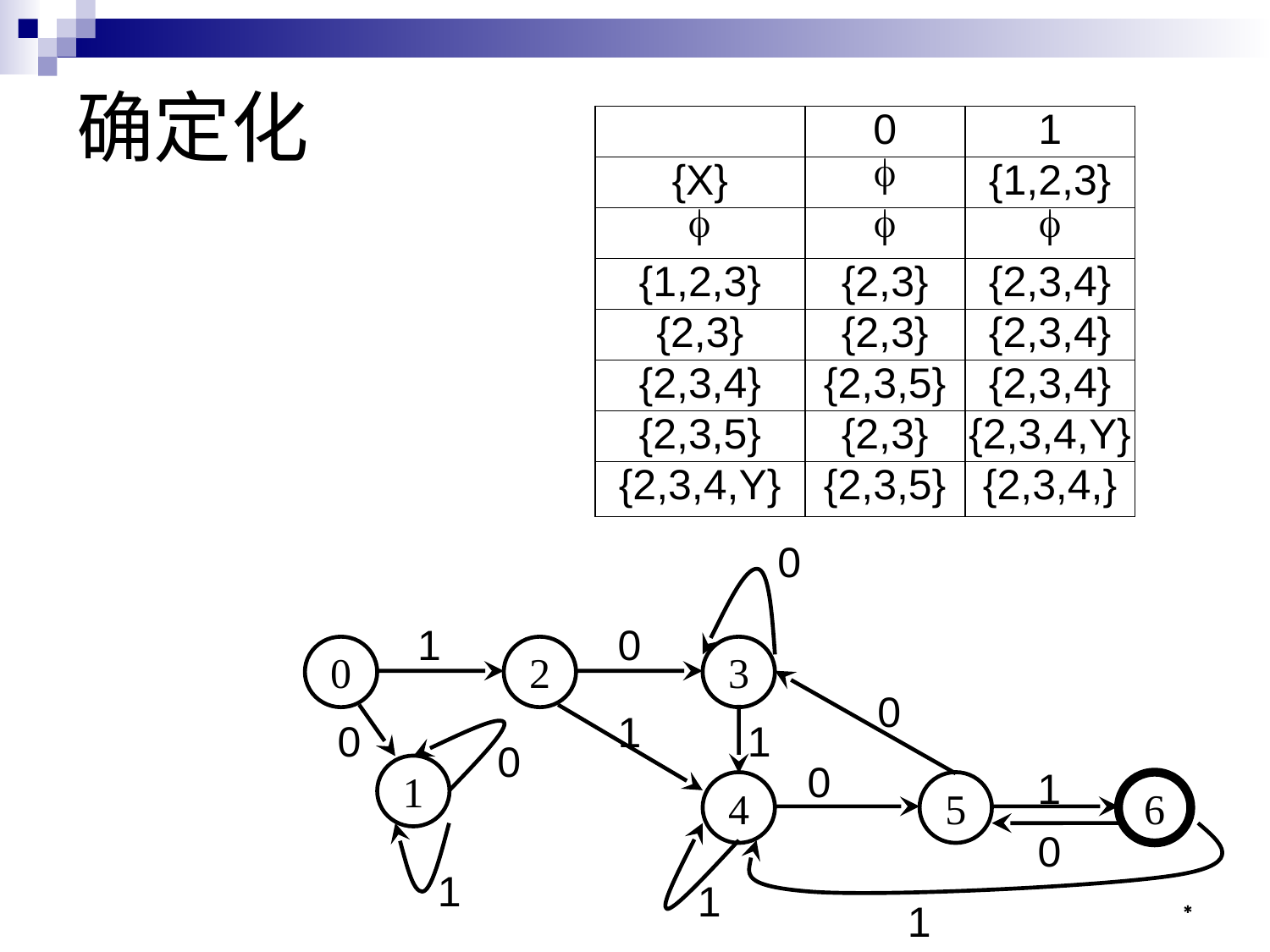

# 确定化
|  | 0 | 1 |
| --- | --- | --- |
| {X} | φ | {1,2,3} |
| φ | φ | φ |
| {1,2,3} | {2,3} | {2,3,4} |
| {2,3} | {2,3} | {2,3,4} |
| {2,3,4} | {2,3,5} | {2,3,4} |
| {2,3,5} | {2,3} | {2,3,4,Y} |
| {2,3,4,Y} | {2,3,5} | {2,3,4,} |
0

1
0
0
2
3

0
1

0
1

0
0
1
1
4
5
6

0

1
1
1
*